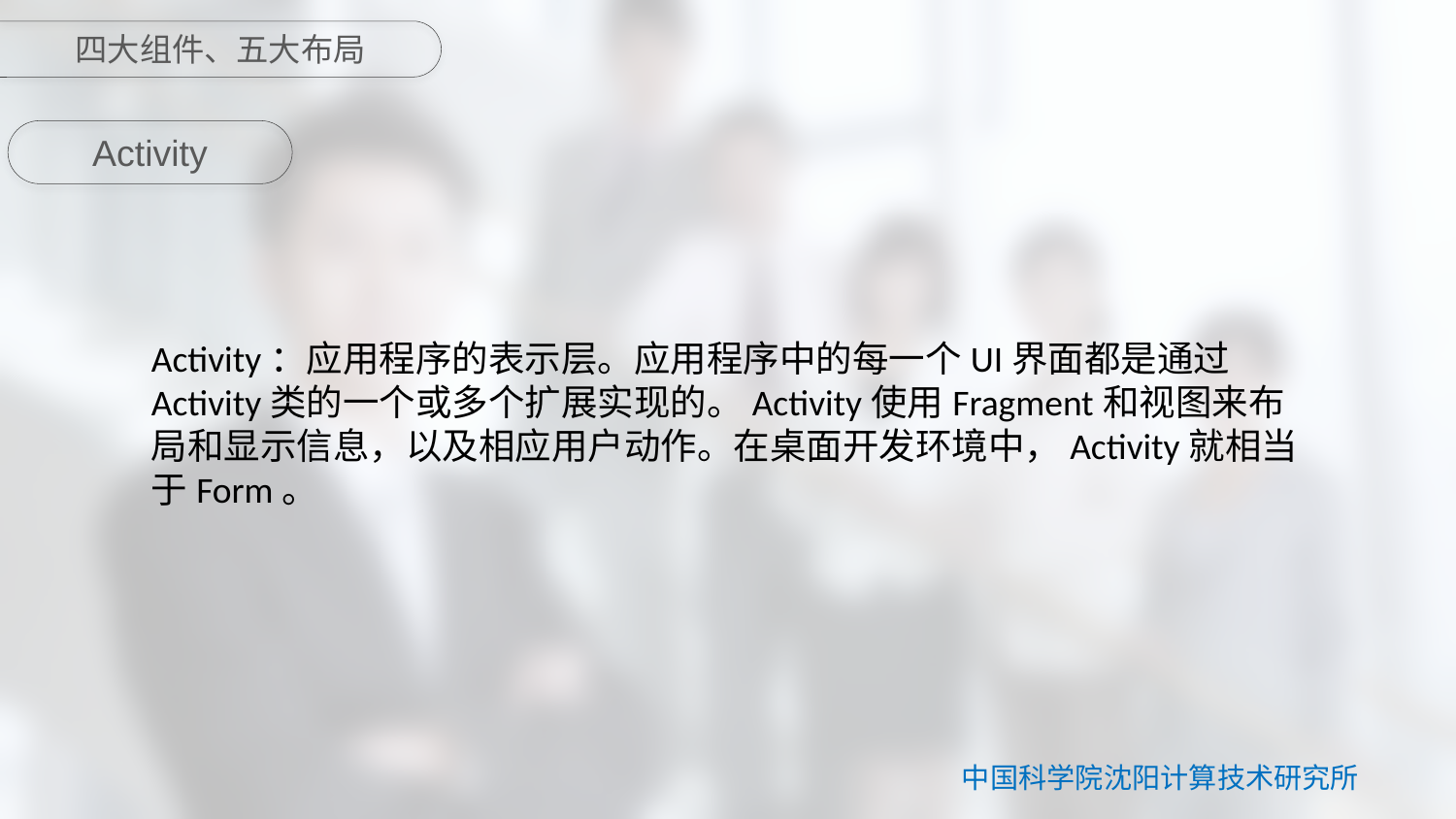

四大组件、五大布局

Activity
Activity：应用程序的表示层。应用程序中的每一个UI界面都是通过Activity类的一个或多个扩展实现的。Activity使用Fragment和视图来布局和显示信息，以及相应用户动作。在桌面开发环境中，Activity就相当于Form。

中国科学院沈阳计算技术研究所